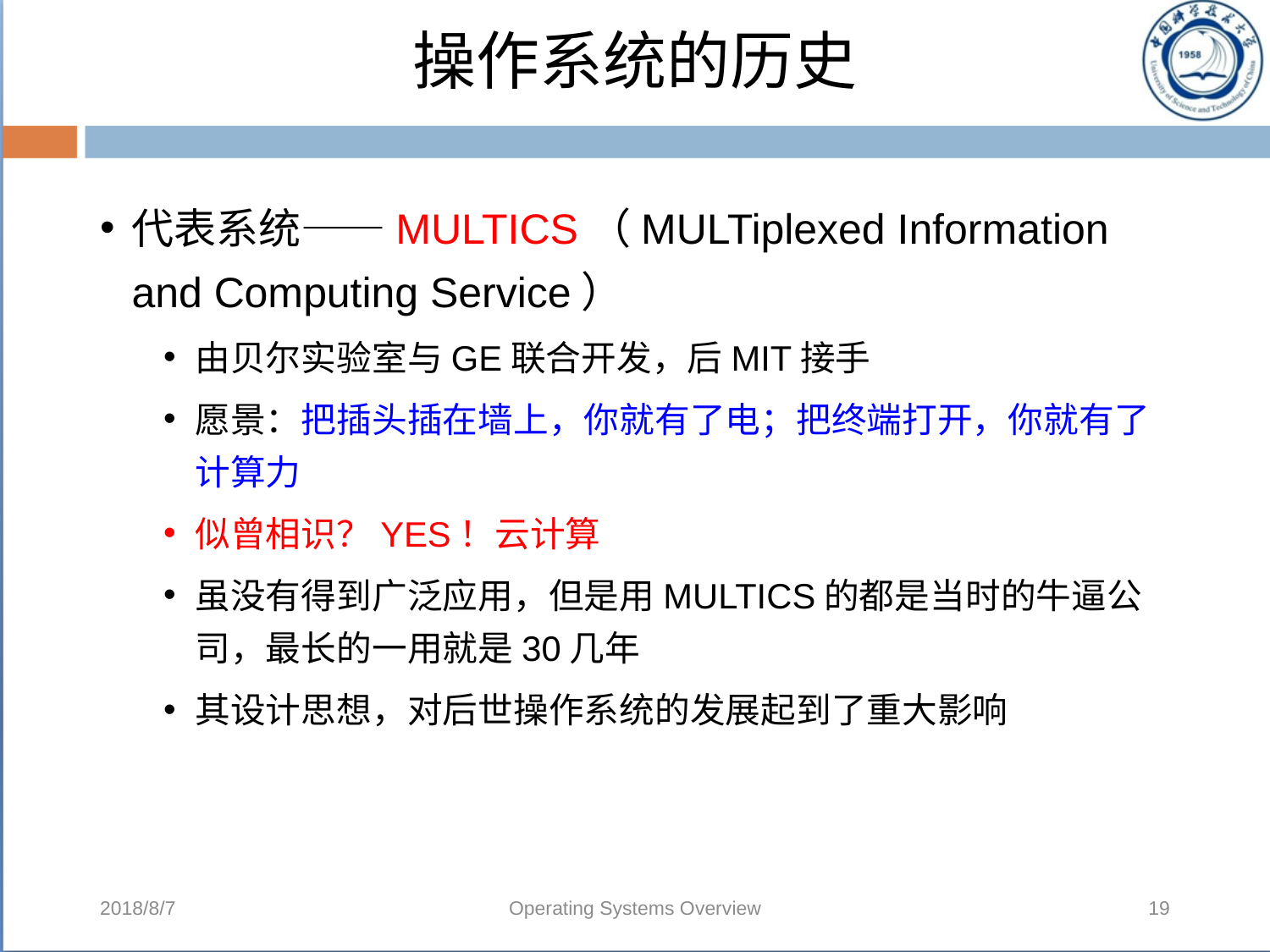

# 操作系统的历史
代表系统——MULTICS（MULTiplexed Information and Computing Service）
由贝尔实验室与GE联合开发，后MIT接手
愿景：把插头插在墙上，你就有了电；把终端打开，你就有了计算力
似曾相识？YES！云计算
虽没有得到广泛应用，但是用MULTICS的都是当时的牛逼公司，最长的一用就是30几年
其设计思想，对后世操作系统的发展起到了重大影响
2018/8/7
Operating Systems Overview
19